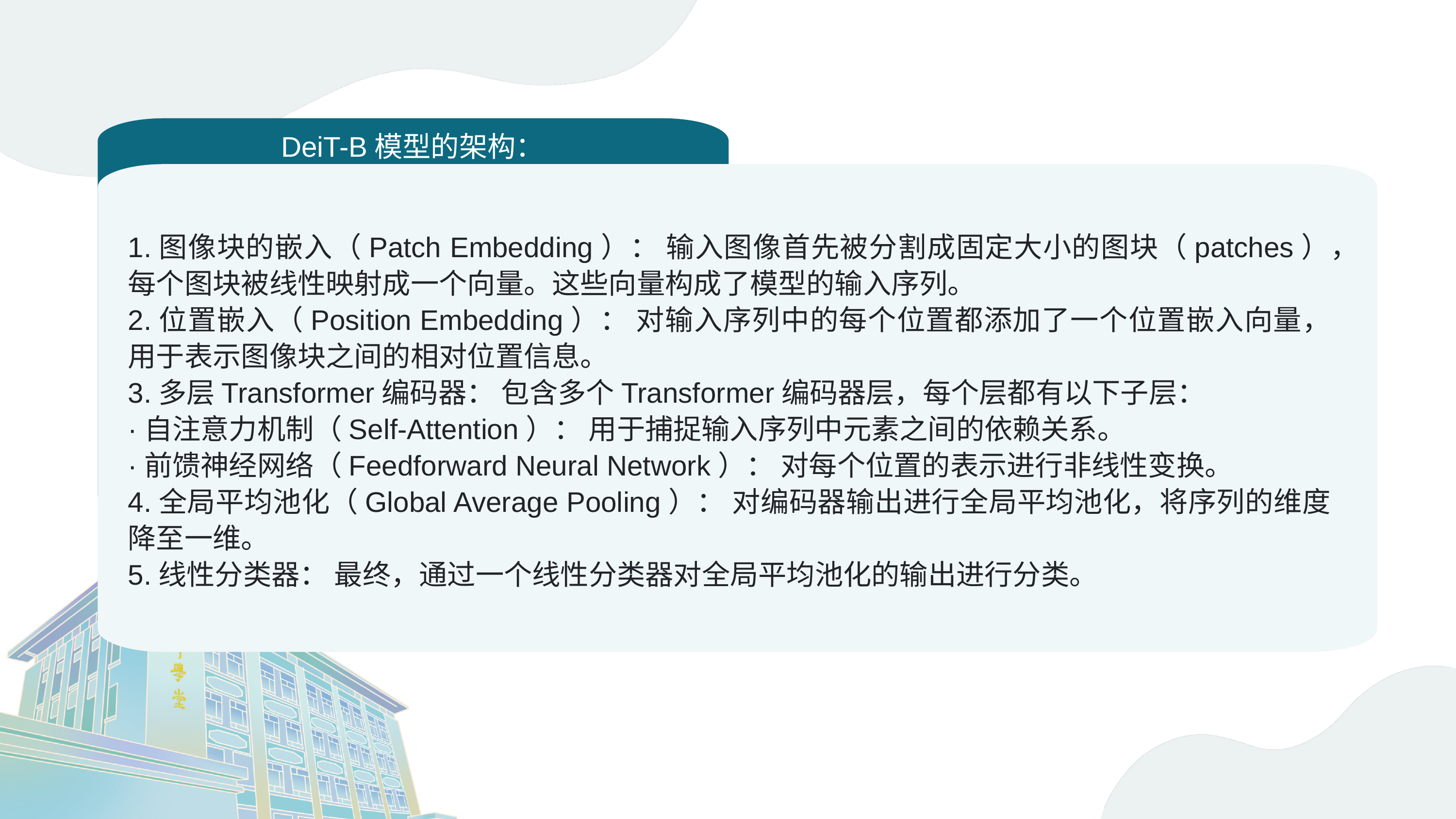

DeiT-B模型的架构：

1.图像块的嵌入（Patch Embedding）： 输入图像首先被分割成固定大小的图块（patches），每个图块被线性映射成一个向量。这些向量构成了模型的输入序列。
2.位置嵌入（Position Embedding）： 对输入序列中的每个位置都添加了一个位置嵌入向量，用于表示图像块之间的相对位置信息。
3.多层Transformer编码器： 包含多个Transformer编码器层，每个层都有以下子层：
·自注意力机制（Self-Attention）： 用于捕捉输入序列中元素之间的依赖关系。
·前馈神经网络（Feedforward Neural Network）： 对每个位置的表示进行非线性变换。
4.全局平均池化（Global Average Pooling）： 对编码器输出进行全局平均池化，将序列的维度降至一维。
5.线性分类器： 最终，通过一个线性分类器对全局平均池化的输出进行分类。